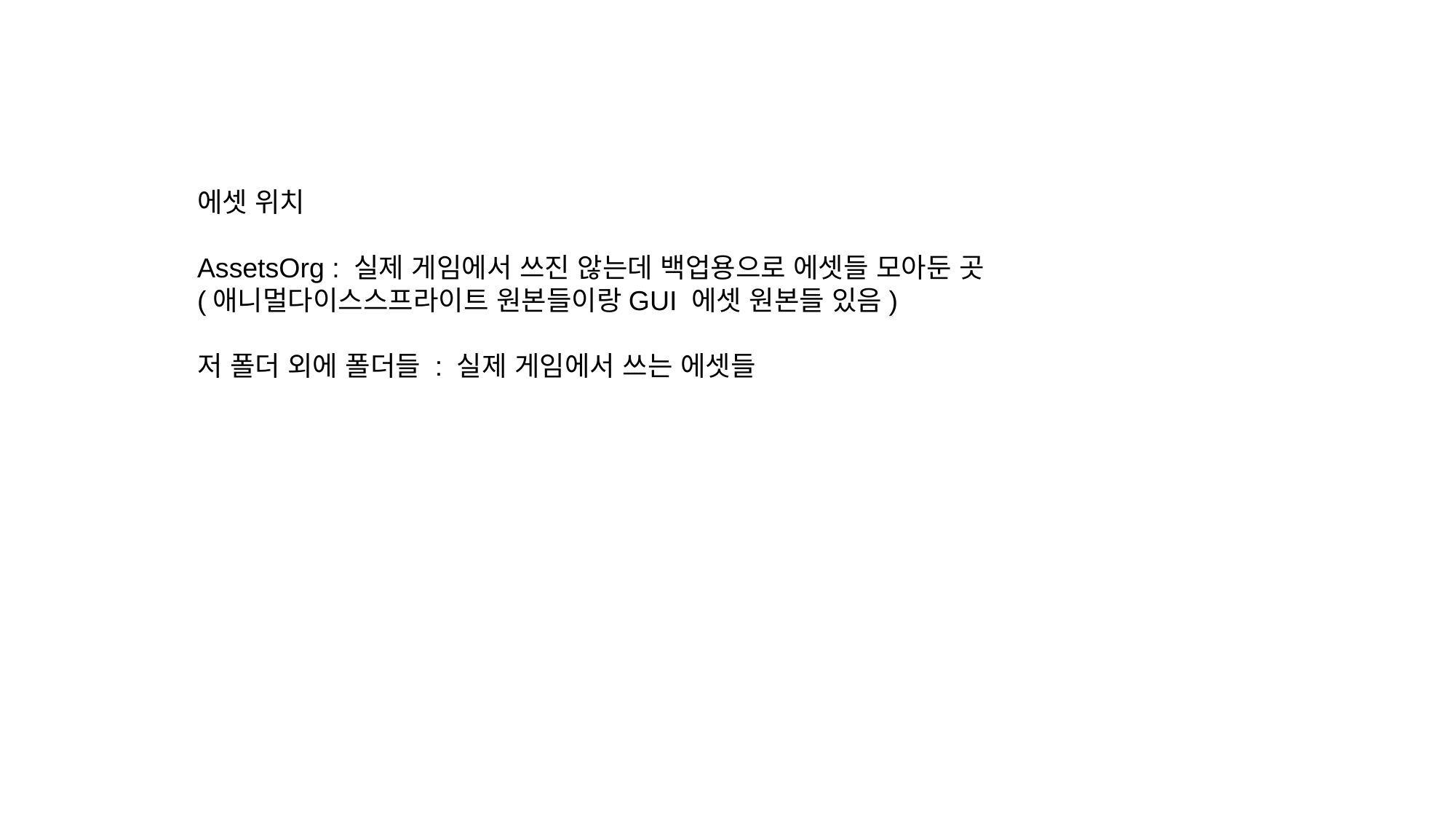

에셋 위치

AssetsOrg : 실제 게임에서 쓰진 않는데 백업용으로 에셋들 모아둔 곳
(애니멀다이스스프라이트 원본들이랑GUI 에셋 원본들 있음)

저 폴더 외에 폴더들 : 실제 게임에서 쓰는 에셋들